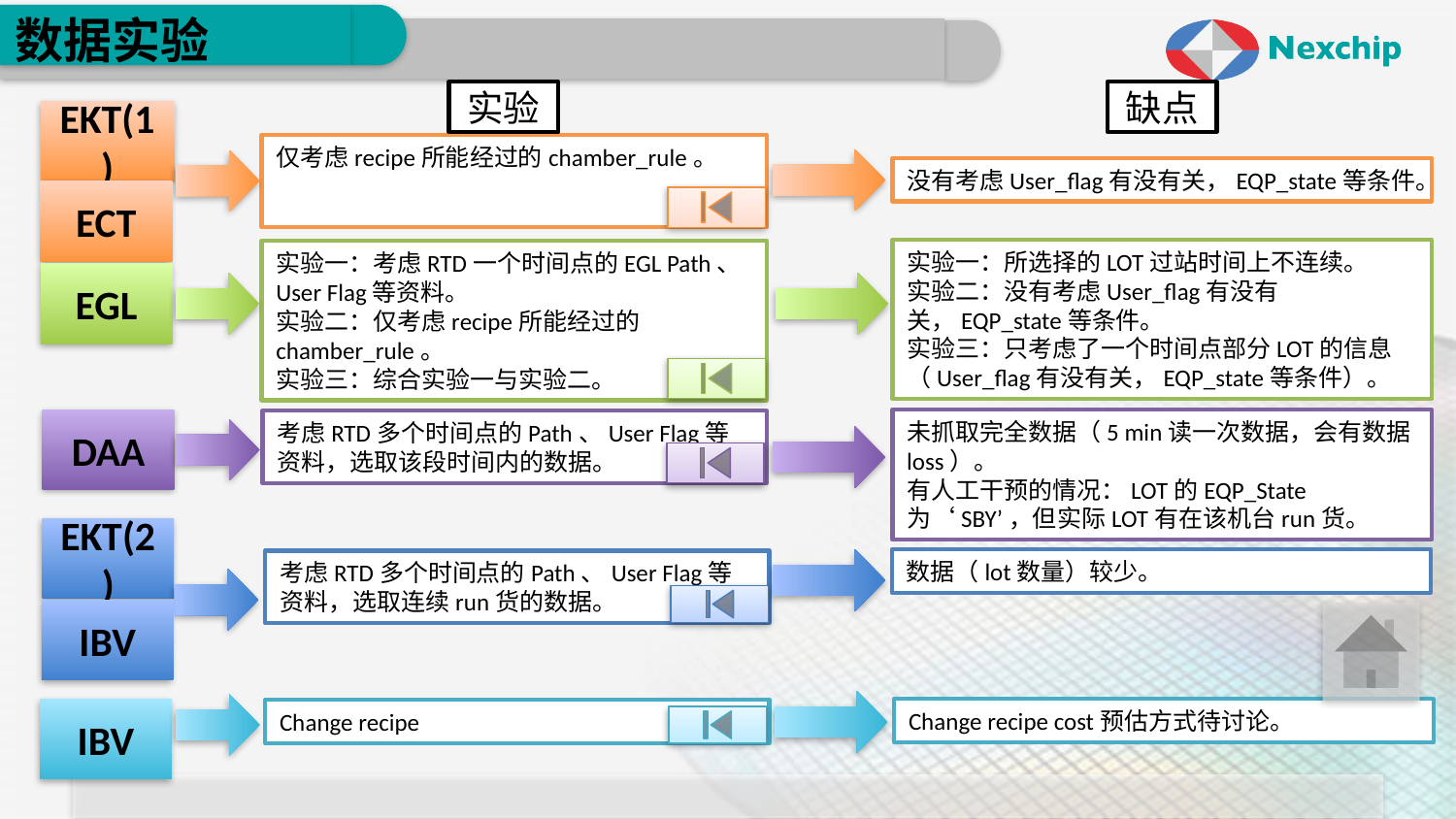

# 数据实验
实验
缺点
EKT(1)

仅考虑recipe所能经过的chamber_rule。

没有考虑User_flag有没有关，EQP_state等条件。
ECT

实验一：所选择的LOT过站时间上不连续。
实验二：没有考虑User_flag有没有关，EQP_state等条件。
实验三：只考虑了一个时间点部分LOT的信息（User_flag有没有关，EQP_state等条件）。
实验一：考虑RTD一个时间点的EGL Path、User Flag等资料。
实验二：仅考虑recipe所能经过的chamber_rule。
实验三：综合实验一与实验二。

EGL

未抓取完全数据（5 min读一次数据，会有数据loss）。
有人工干预的情况：LOT的EQP_State为‘SBY’，但实际LOT有在该机台run货。
DAA
考虑RTD多个时间点的Path、User Flag等资料，选取该段时间内的数据。

EKT(2)

数据（lot数量）较少。
考虑RTD多个时间点的Path、User Flag等资料，选取连续run货的数据。

IBV

IBV
Change recipe cost预估方式待讨论。
Change recipe